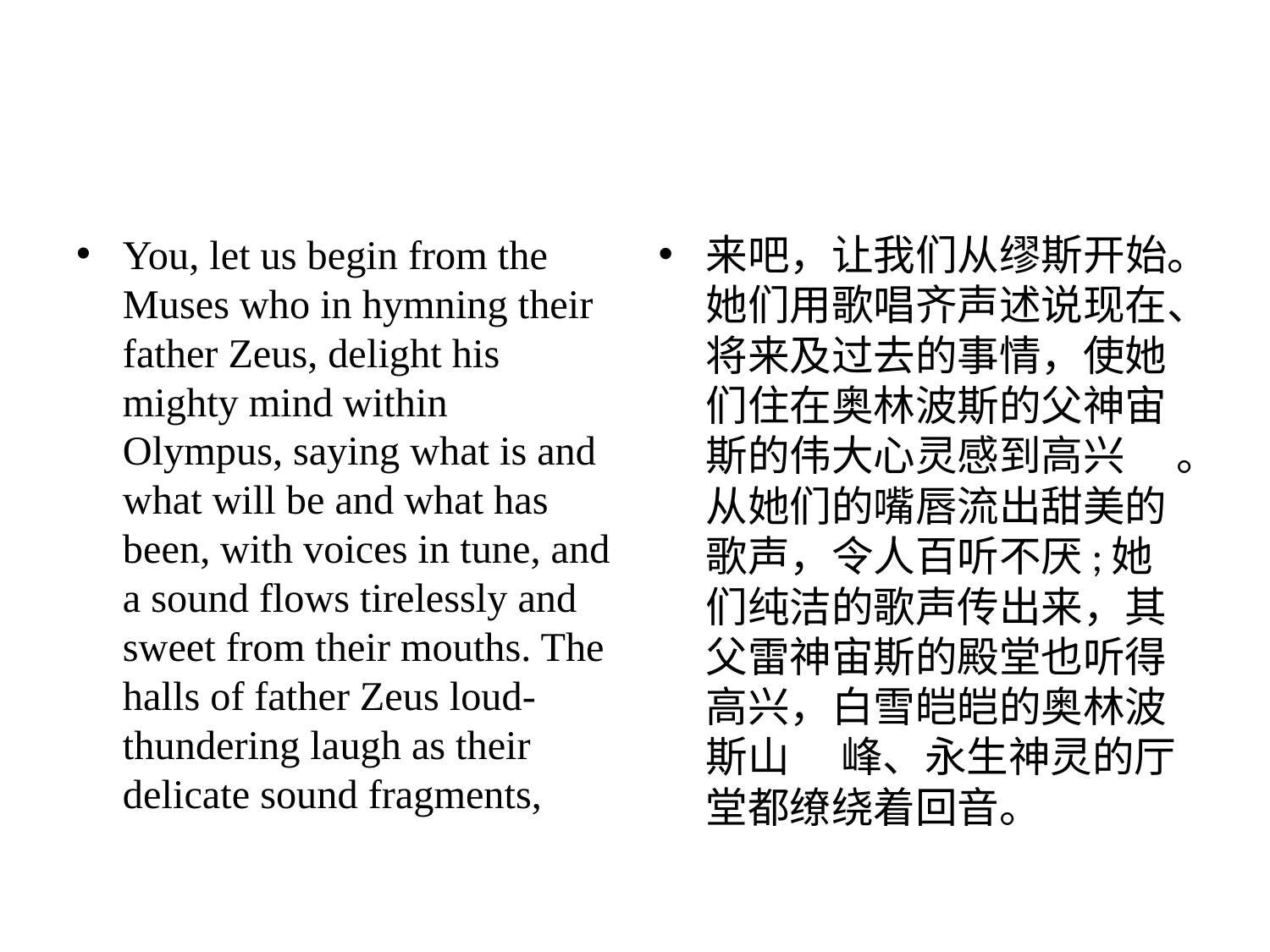

#
You, let us begin from the Muses who in hymning their father Zeus, delight his mighty mind within Olympus, saying what is and what will be and what has been, with voices in tune, and a sound flows tirelessly and sweet from their mouths. The halls of father Zeus loud-thundering laugh as their delicate sound fragments,
来吧，让我们从缪斯开始。她们⽤歌唱齐声述说现在、将来及过去的事情，使她们住在奥林波斯的⽗神宙斯的伟⼤⼼灵感到⾼兴 　。从她们的嘴唇流出甜美的歌声，令⼈百听不厌;她们纯洁的歌声传出来，其⽗雷神宙斯的殿堂也听得⾼兴，⽩雪皑皑的奥林波斯⼭ 　峰、永⽣神灵的厅堂都缭绕着回⾳。